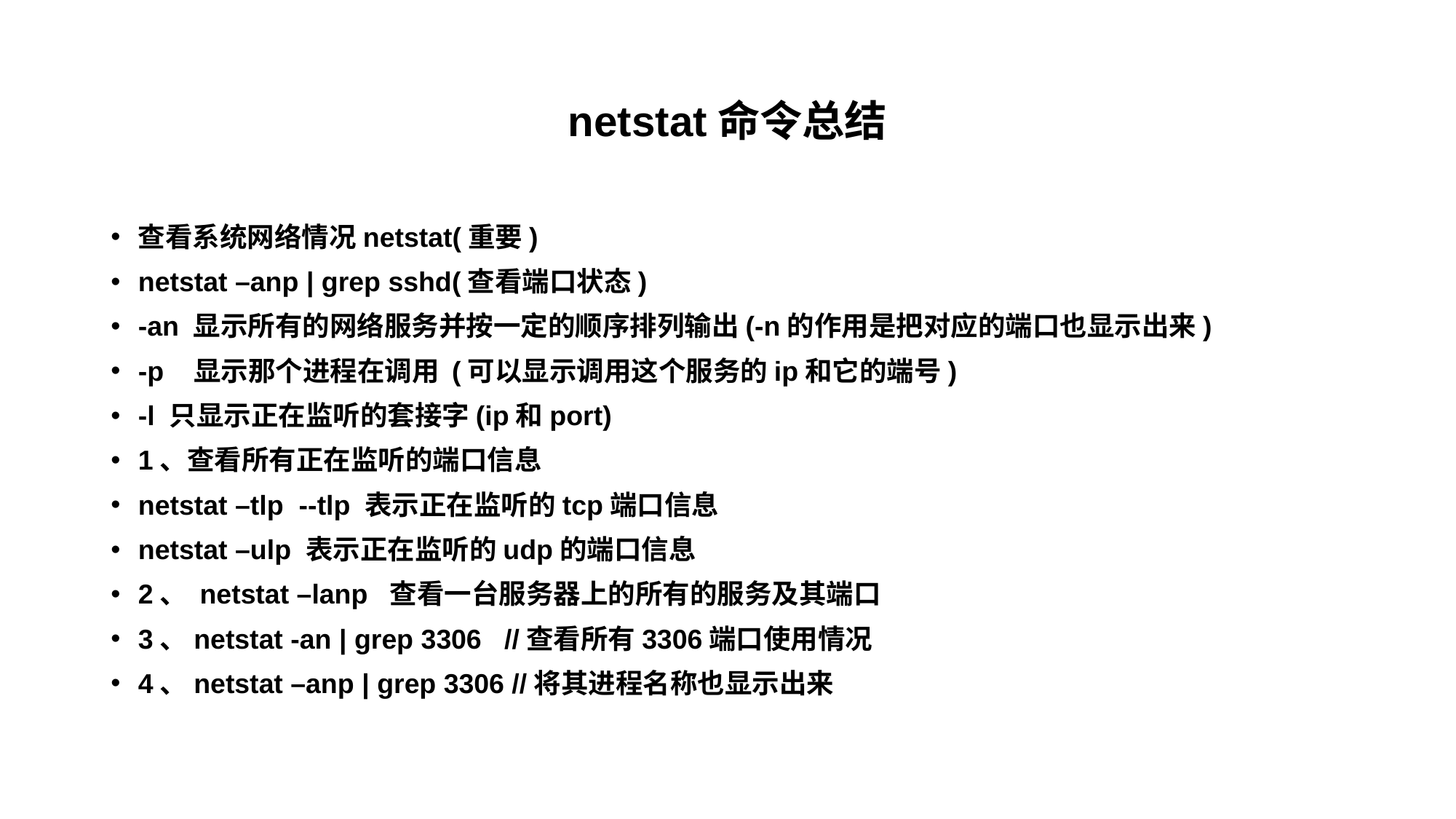

# netstat命令总结
查看系统网络情况netstat(重要)
netstat –anp | grep sshd(查看端口状态)
-an 显示所有的网络服务并按一定的顺序排列输出(-n的作用是把对应的端口也显示出来)
-p   显示那个进程在调用 (可以显示调用这个服务的ip和它的端号)
-l 只显示正在监听的套接字(ip和port)
1、查看所有正在监听的端口信息
netstat –tlp  --tlp 表示正在监听的tcp端口信息
netstat –ulp 表示正在监听的udp的端口信息
2、 netstat –lanp  查看一台服务器上的所有的服务及其端口
3、netstat -an | grep 3306   //查看所有3306端口使用情况
4、netstat –anp | grep 3306 //将其进程名称也显示出来